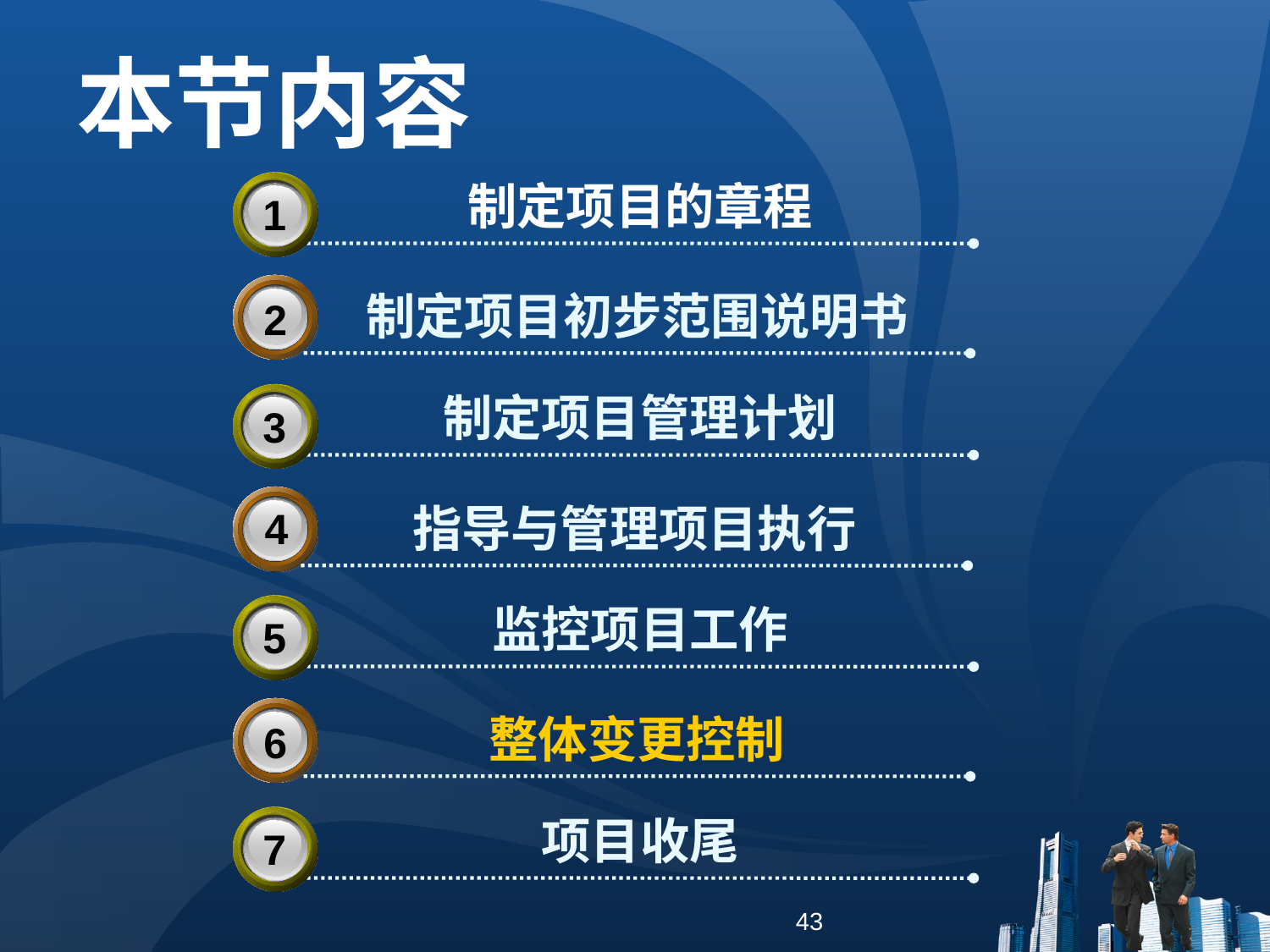

本节内容
制定项目的章程

3

1

制定项目初步范围说明书
2

制定项目管理计划

3

3

指导与管理项目执行
4

监控项目工作

3

5

整体变更控制
6

项目收尾

3

7

43